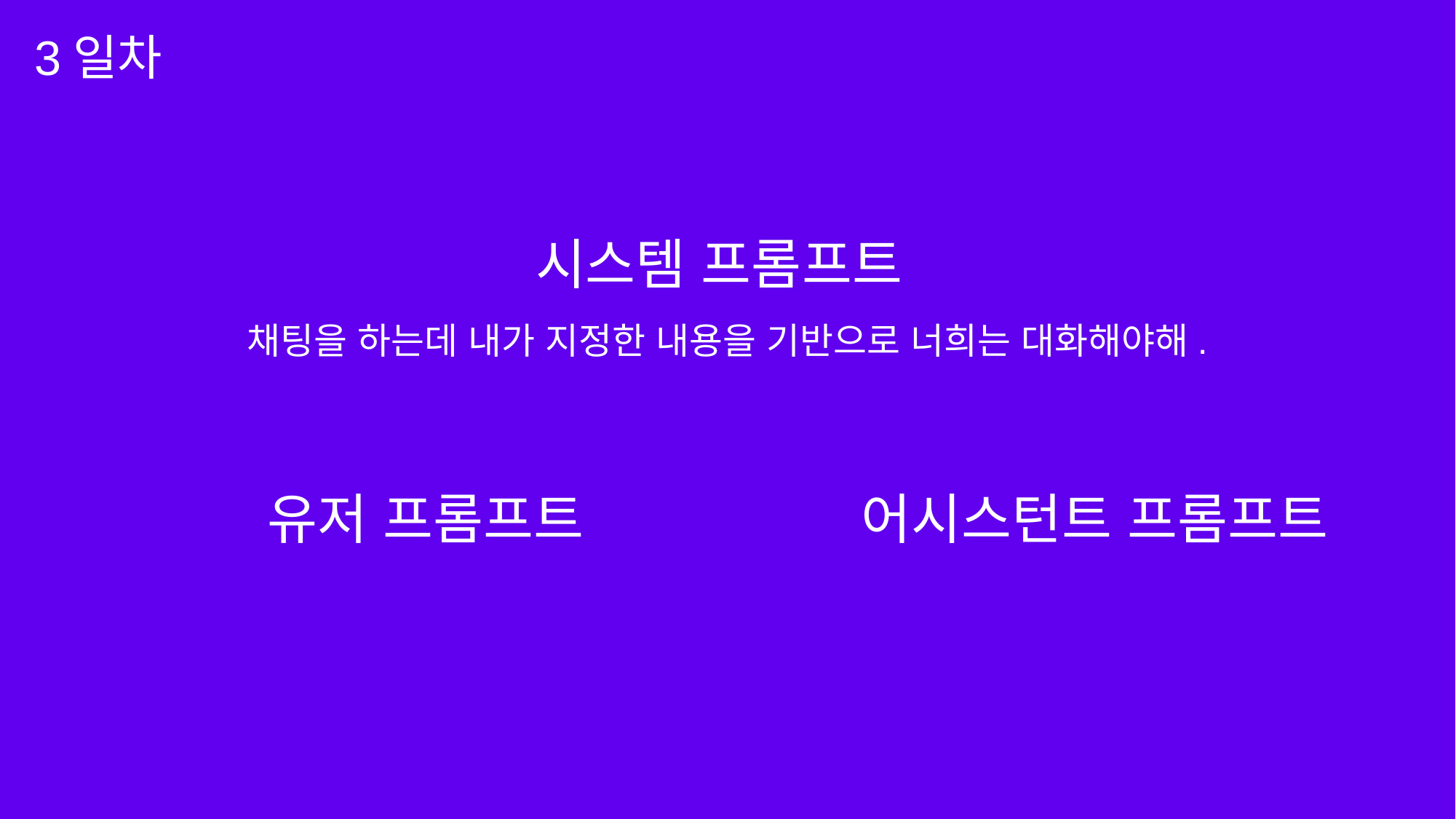

3일차
시스템 프롬프트
채팅을 하는데 내가 지정한 내용을 기반으로 너희는 대화해야해.
어시스턴트 프롬프트
유저 프롬프트